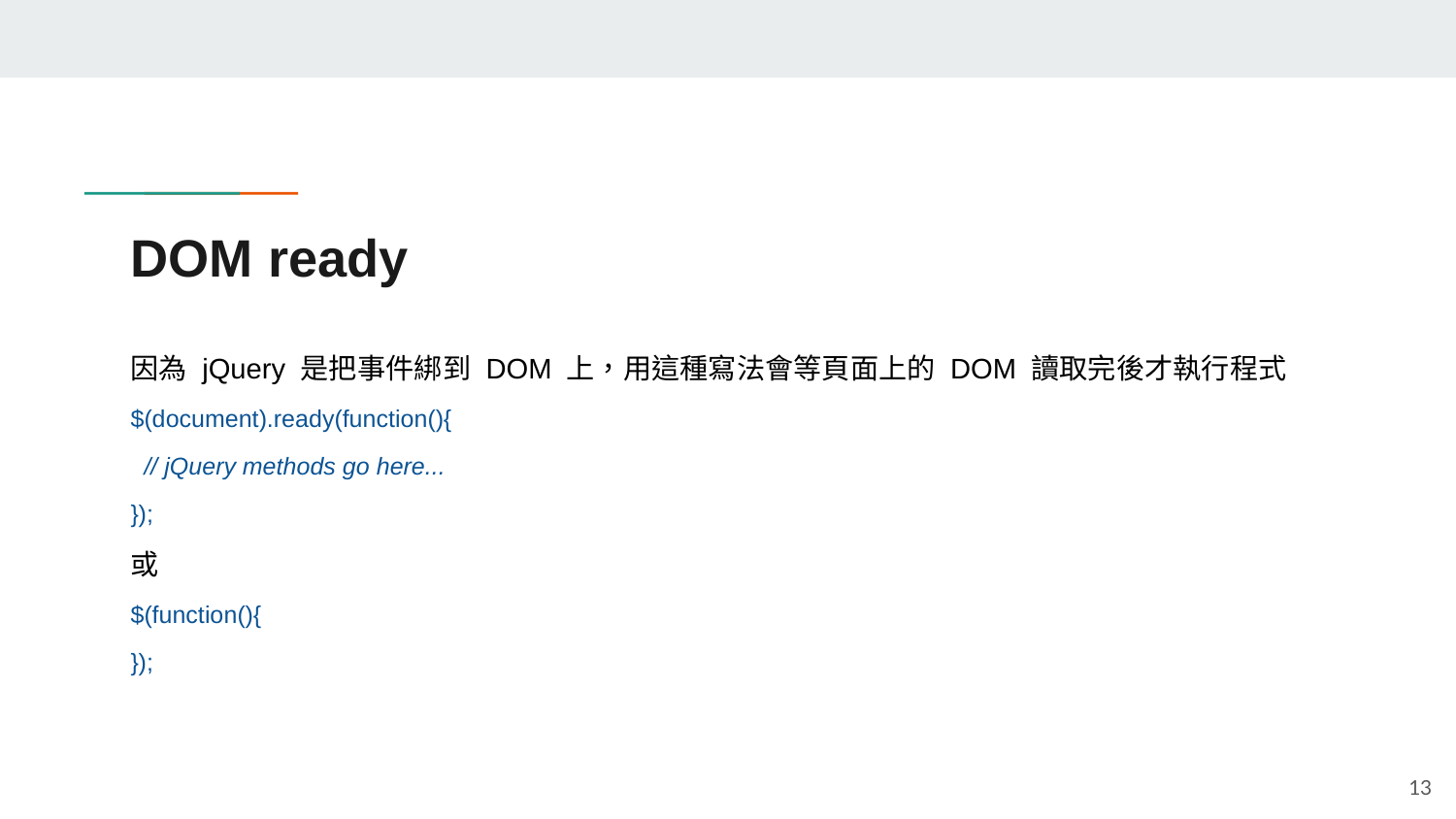

# DOM ready
因為 jQuery 是把事件綁到 DOM 上，用這種寫法會等頁面上的 DOM 讀取完後才執行程式
$(document).ready(function(){
  // jQuery methods go here...
});
或
$(function(){
});

13